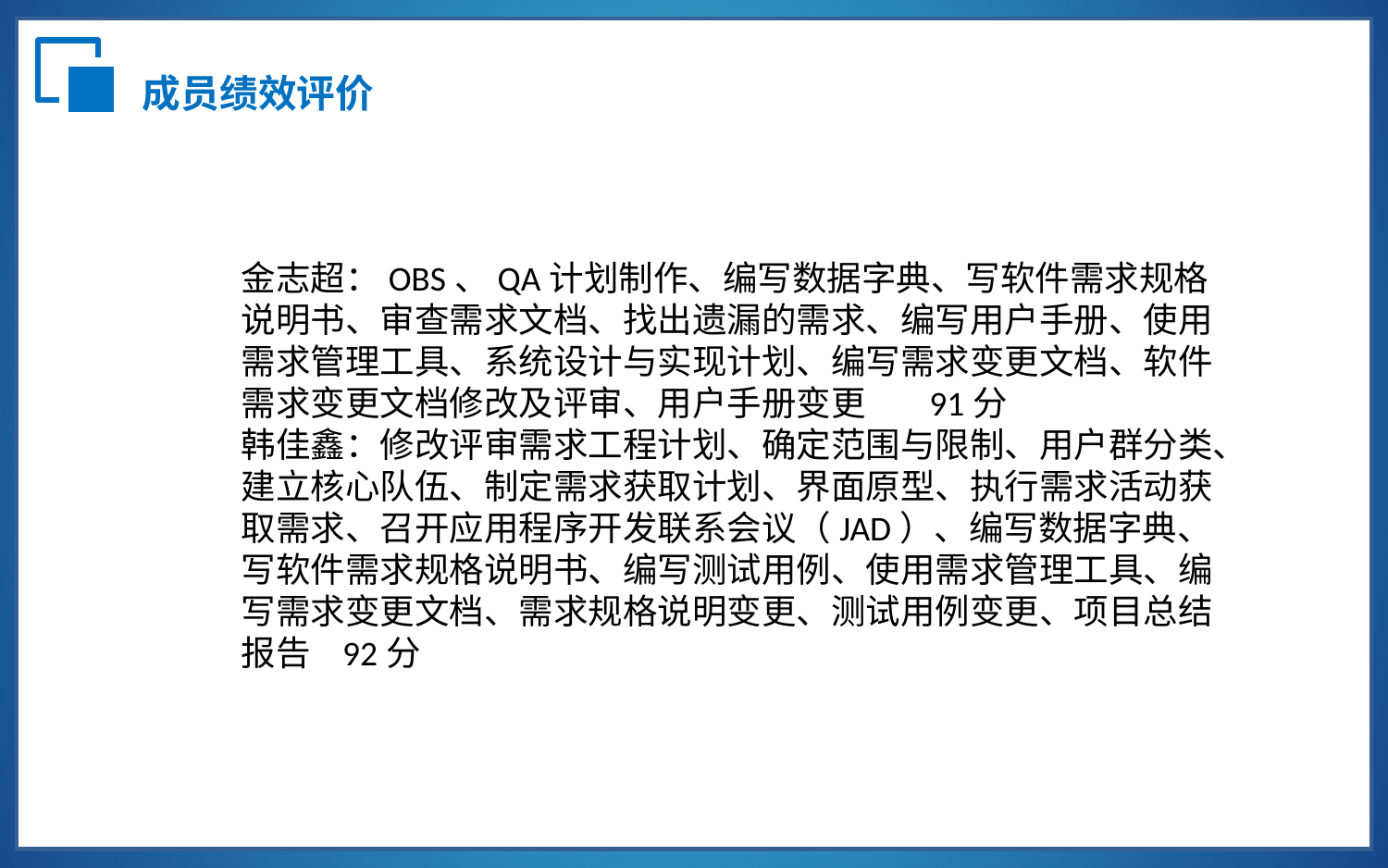

成员绩效评价
金志超：OBS、QA计划制作、编写数据字典、写软件需求规格说明书、审查需求文档、找出遗漏的需求、编写用户手册、使用需求管理工具、系统设计与实现计划、编写需求变更文档、软件需求变更文档修改及评审、用户手册变更       91分
韩佳鑫：修改评审需求工程计划、确定范围与限制、用户群分类、建立核心队伍、制定需求获取计划、界面原型、执行需求活动获取需求、召开应用程序开发联系会议（JAD）、编写数据字典、写软件需求规格说明书、编写测试用例、使用需求管理工具、编写需求变更文档、需求规格说明变更、测试用例变更、项目总结报告   92分